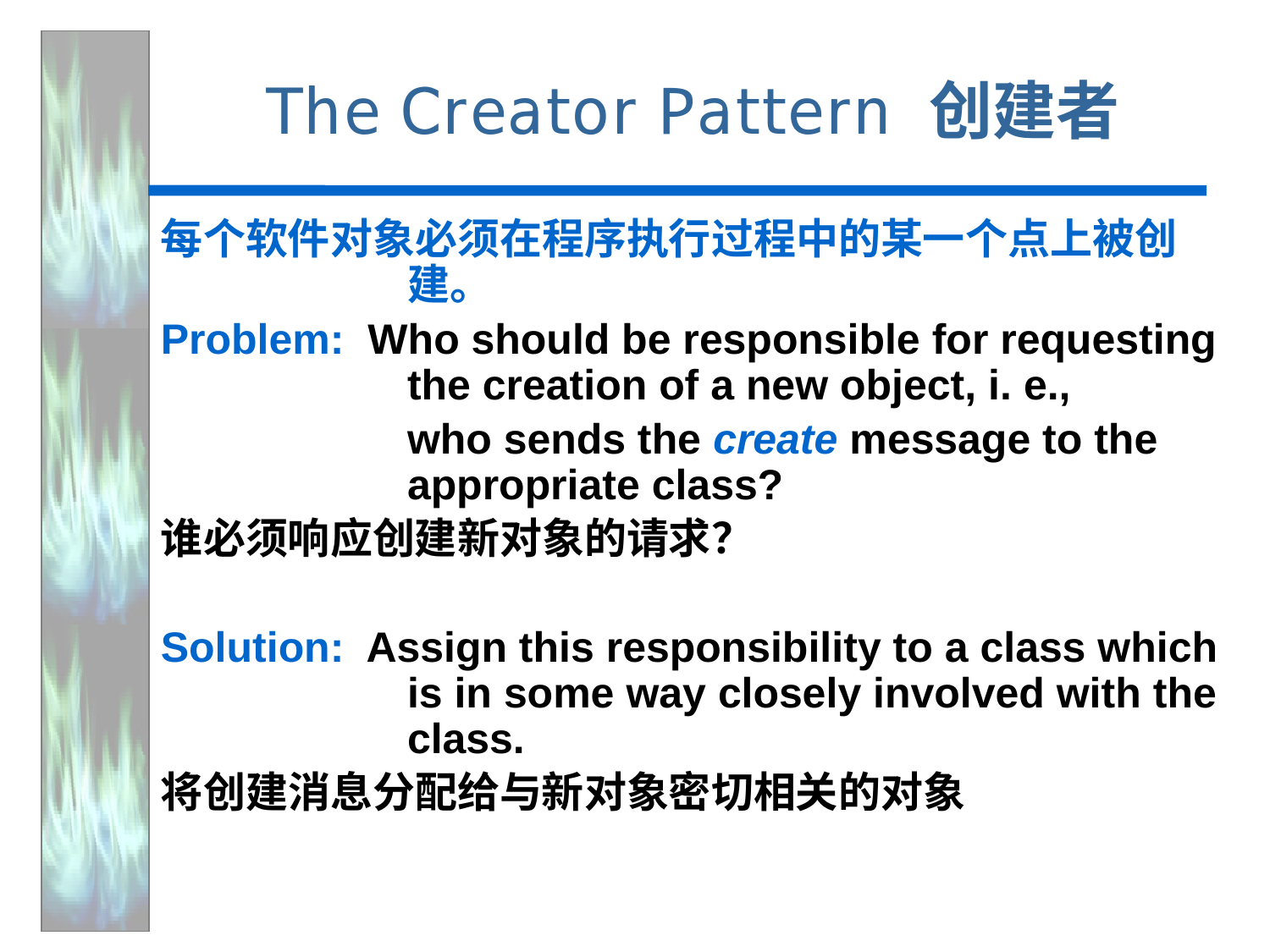

# The Creator Pattern 创建者
每个软件对象必须在程序执行过程中的某一个点上被创建。
Problem:  Who should be responsible for requesting the creation of a new object, i. e.,
	who sends the create message to the appropriate class?
谁必须响应创建新对象的请求？

Solution:  Assign this responsibility to a class which is in some way closely involved with the class.
将创建消息分配给与新对象密切相关的对象